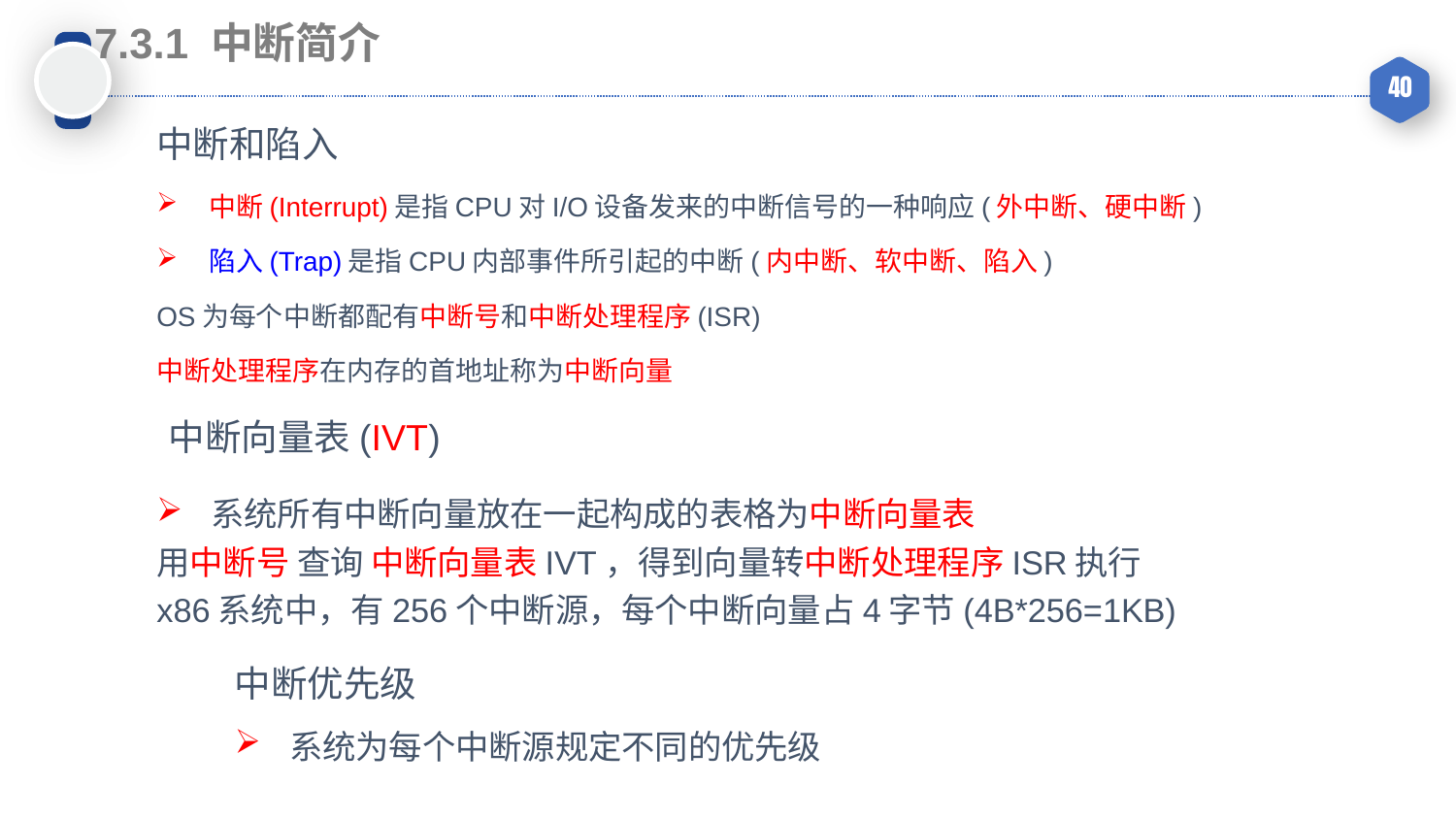

7.3.1 中断简介
中断和陷入
中断(Interrupt)是指CPU对I/O设备发来的中断信号的一种响应(外中断、硬中断)
陷入(Trap)是指CPU内部事件所引起的中断(内中断、软中断、陷入)
OS为每个中断都配有中断号和中断处理程序(ISR)
中断处理程序在内存的首地址称为中断向量
中断向量表(IVT)
系统所有中断向量放在一起构成的表格为中断向量表
用中断号 查询 中断向量表IVT，得到向量转中断处理程序ISR执行
x86系统中，有256个中断源，每个中断向量占4字节(4B*256=1KB)
中断优先级
系统为每个中断源规定不同的优先级